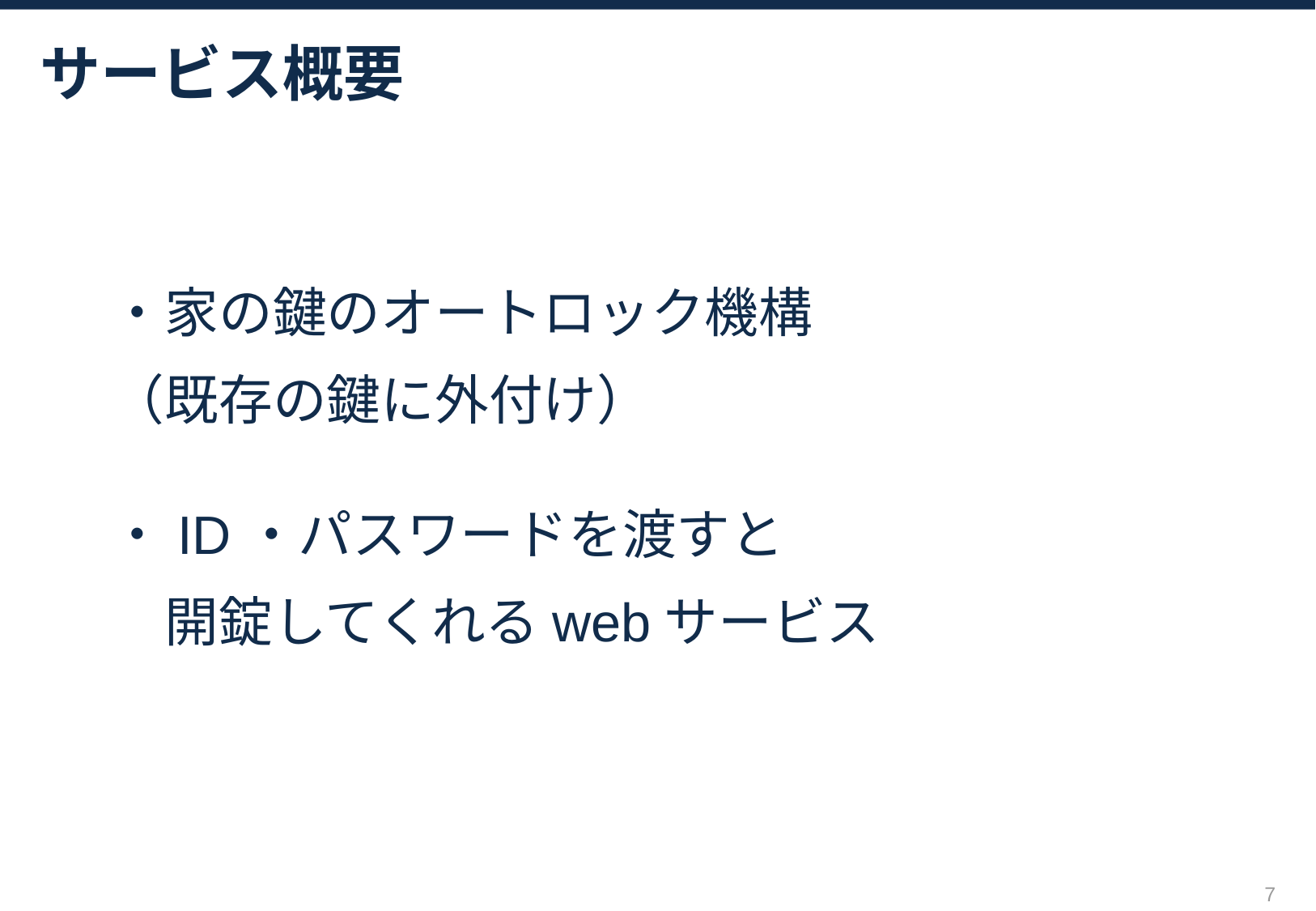

サービス概要
・家の鍵のオートロック機構
（既存の鍵に外付け）
・ID・パスワードを渡すと
　開錠してくれるwebサービス
7